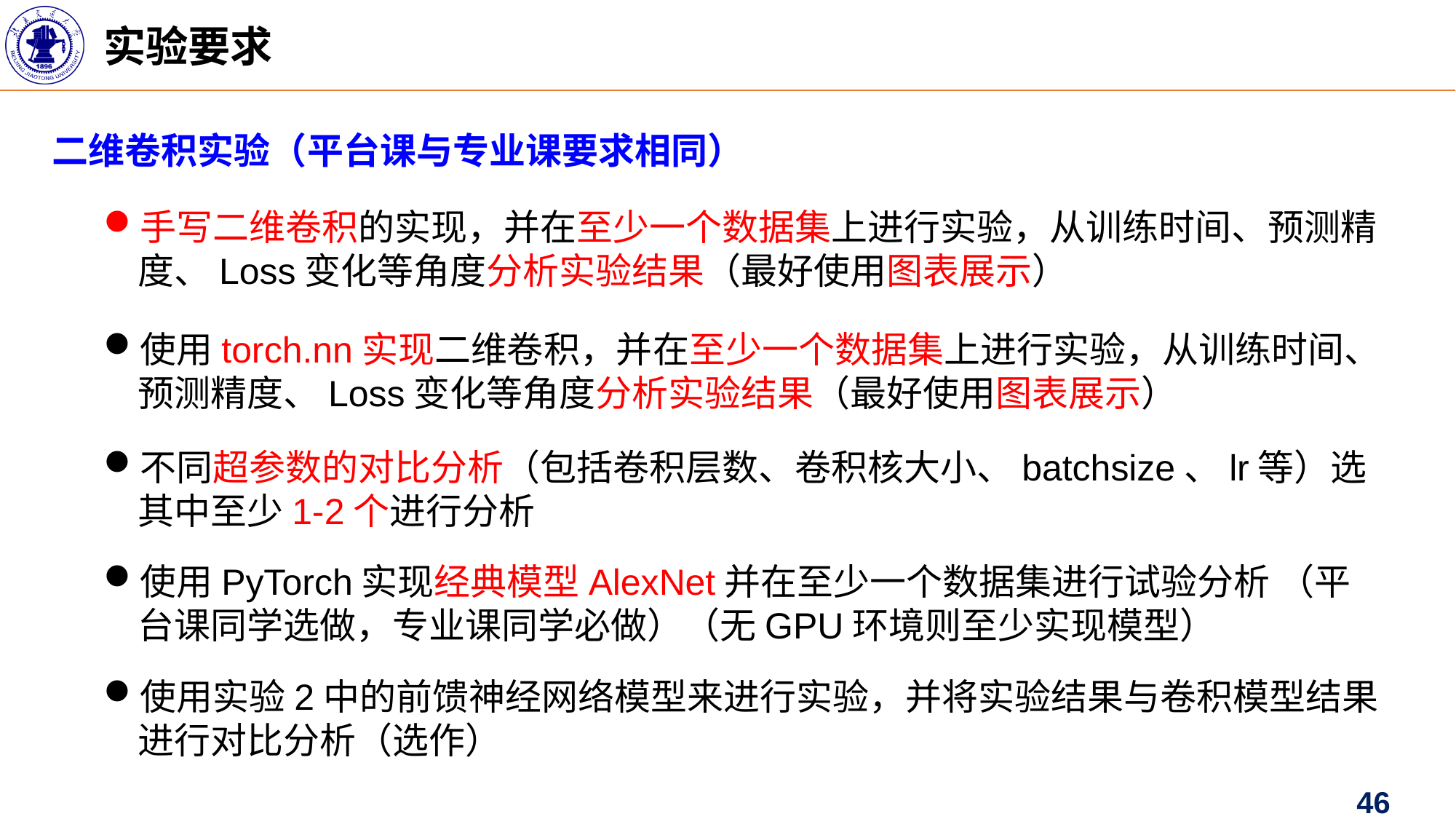

实验要求
二维卷积实验（平台课与专业课要求相同）
手写二维卷积的实现，并在至少一个数据集上进行实验，从训练时间、预测精度、Loss变化等角度分析实验结果（最好使用图表展示）
使用torch.nn实现二维卷积，并在至少一个数据集上进行实验，从训练时间、预测精度、Loss变化等角度分析实验结果（最好使用图表展示）
不同超参数的对比分析（包括卷积层数、卷积核大小、batchsize、lr等）选其中至少1-2个进行分析
使用PyTorch实现经典模型AlexNet并在至少一个数据集进行试验分析 （平台课同学选做，专业课同学必做）（无GPU环境则至少实现模型）
使用实验2中的前馈神经网络模型来进行实验，并将实验结果与卷积模型结果进行对比分析（选作）